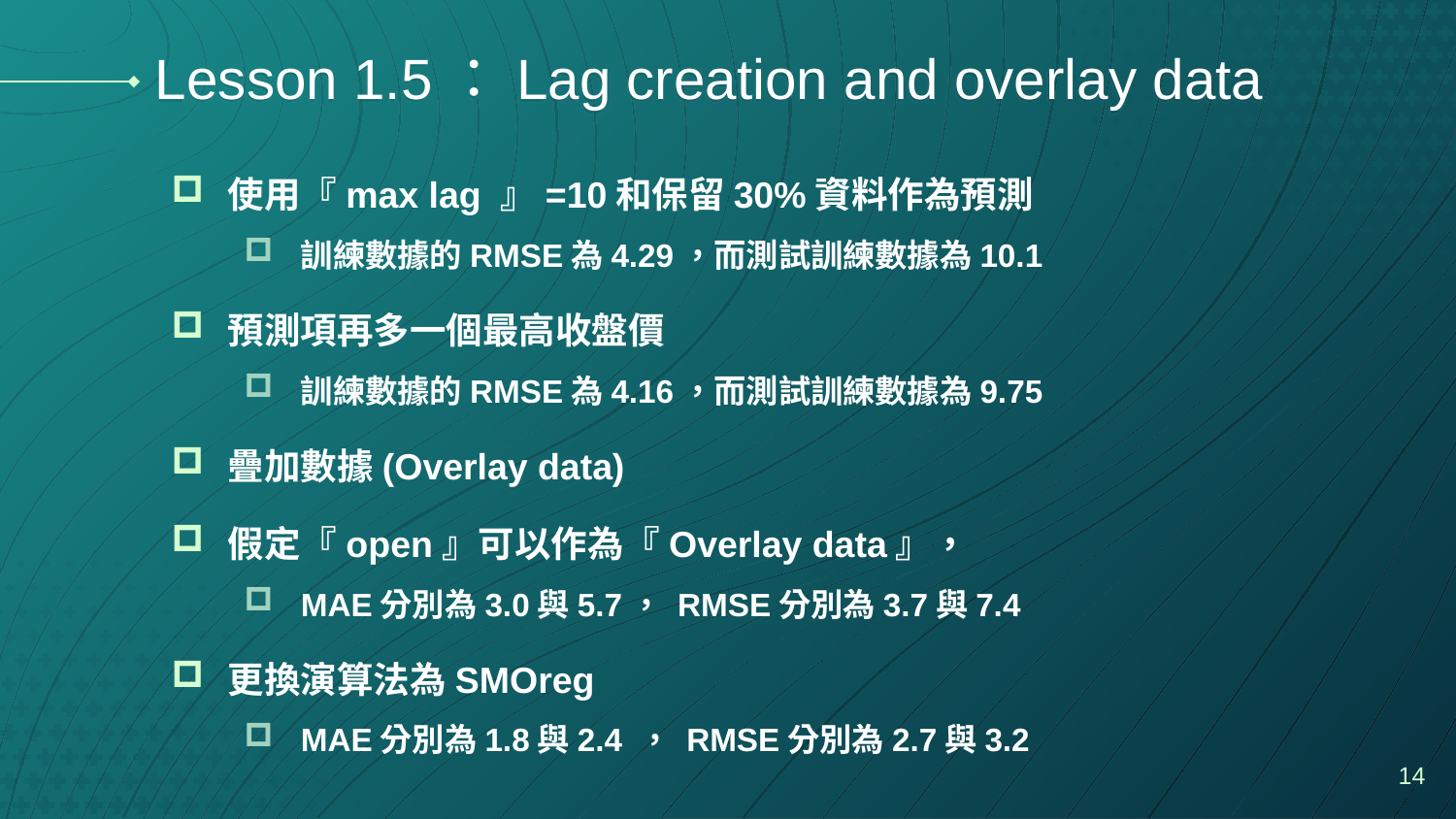

# Lesson 1.5：Lag creation and overlay data
使用『max lag 』=10和保留30%資料作為預測
訓練數據的RMSE為4.29，而測試訓練數據為10.1
預測項再多一個最高收盤價
訓練數據的RMSE為4.16，而測試訓練數據為9.75
疊加數據(Overlay data)
假定『open』可以作為『Overlay data』，
MAE分別為3.0與5.7， RMSE分別為3.7與7.4
更換演算法為SMOreg
MAE分別為1.8與2.4 ， RMSE分別為2.7與3.2

14